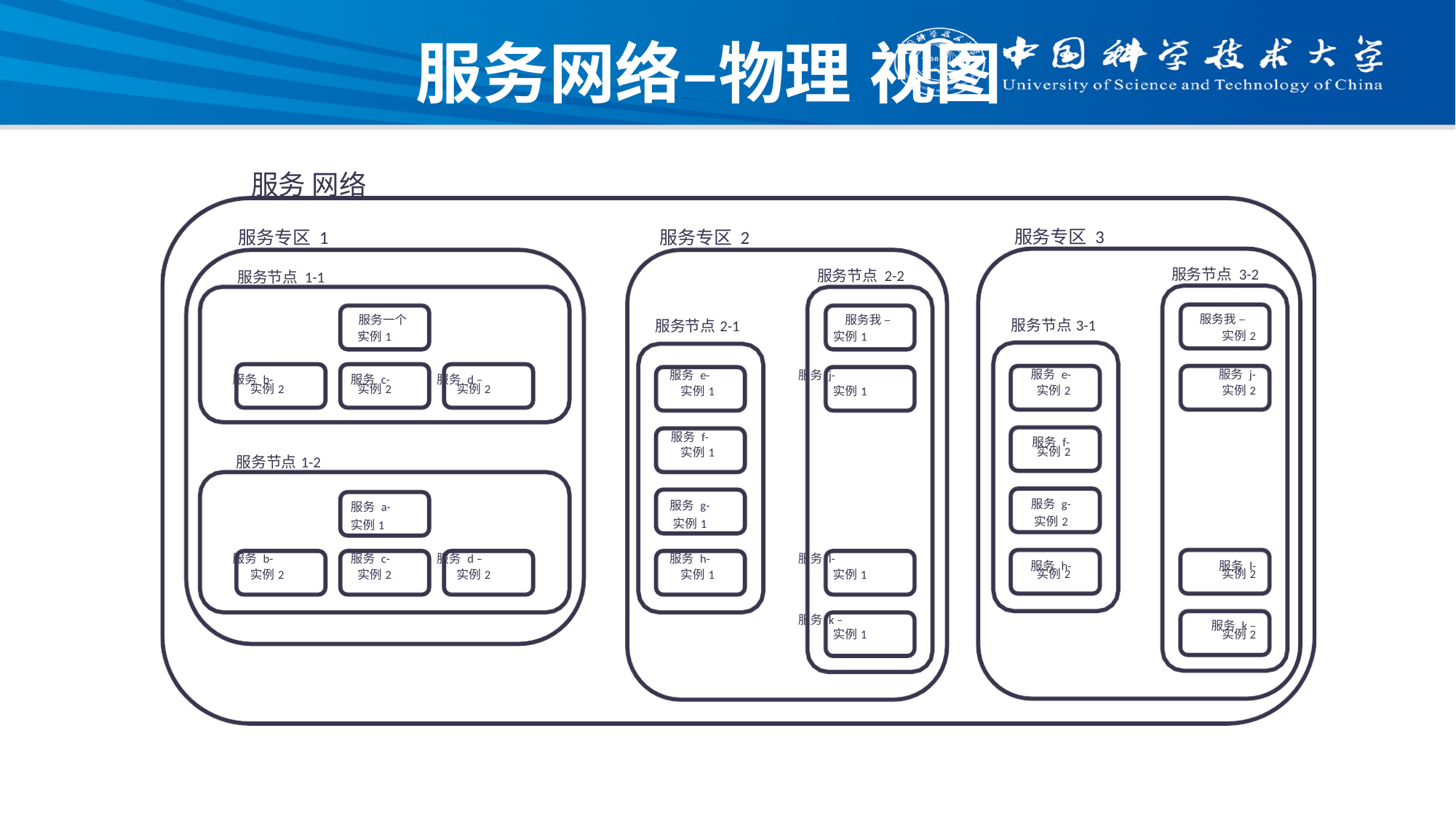

# 服务网络–物理 视图
服务 网络

服务专区 3
服务专区 1
服务专区 2
服务节点 3-2
服务节点 2-2
服务节点 1-1
服务我 –
服务一个 –
服务我 –
|  | 实例1 |  | 服务节点2-1 | 实例1 | 服务节点3-1 | 实例2 |
| --- | --- | --- | --- | --- | --- | --- |
| 服务 b- | 服务 c- | 服务 d – | 服务 e- | 服务 j- | 服务 e- | 服务 j- |
| 实例2 | 实例2 | 实例2 | 实例1 | 实例1 | 实例2 | 实例2 |
|  |  |  | 服务 f- |  | 服务 f- |  |
| 服务节点1-2 |  |  | 实例1 |  | 实例2 |  |
|  | 服务 a- 实例1 |  | 服务 g- 实例1 |  | 服务 g- 实例2 |  |
| 服务 b- | 服务 c- | 服务 d – | 服务 h- | 服务 l- | 服务 h- | 服务 l- |
| 实例2 | 实例2 | 实例2 | 实例1 | 实例1 | 实例2 | 实例2 |
|  |  |  |  | 服务 k – |  | 服务 k – |
|  |  |  |  | 实例1 |  | 实例2 |